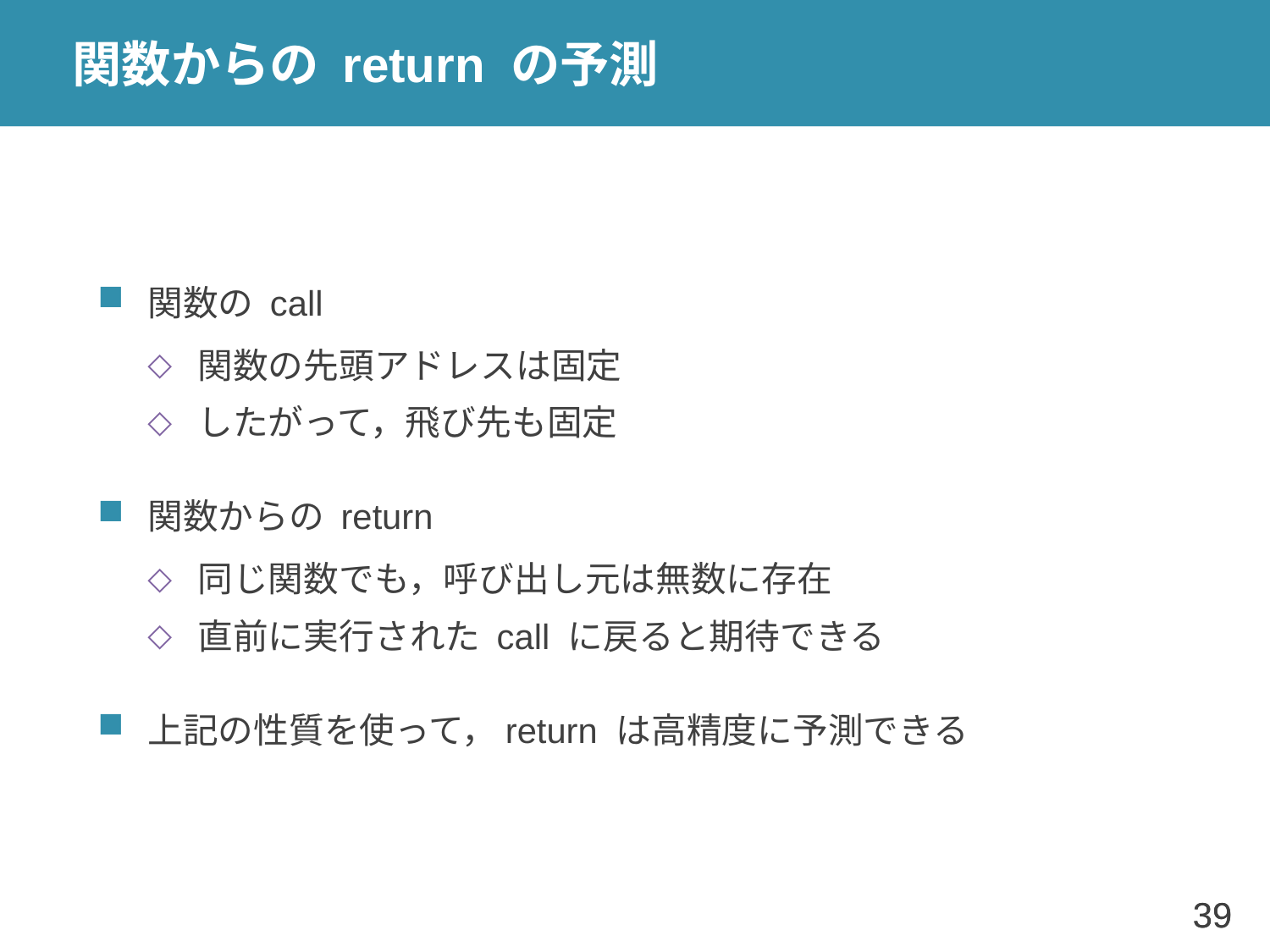

# 関数からの return の予測
関数の call
関数の先頭アドレスは固定
したがって，飛び先も固定
関数からの return
同じ関数でも，呼び出し元は無数に存在
直前に実行された call に戻ると期待できる
上記の性質を使って，return は高精度に予測できる